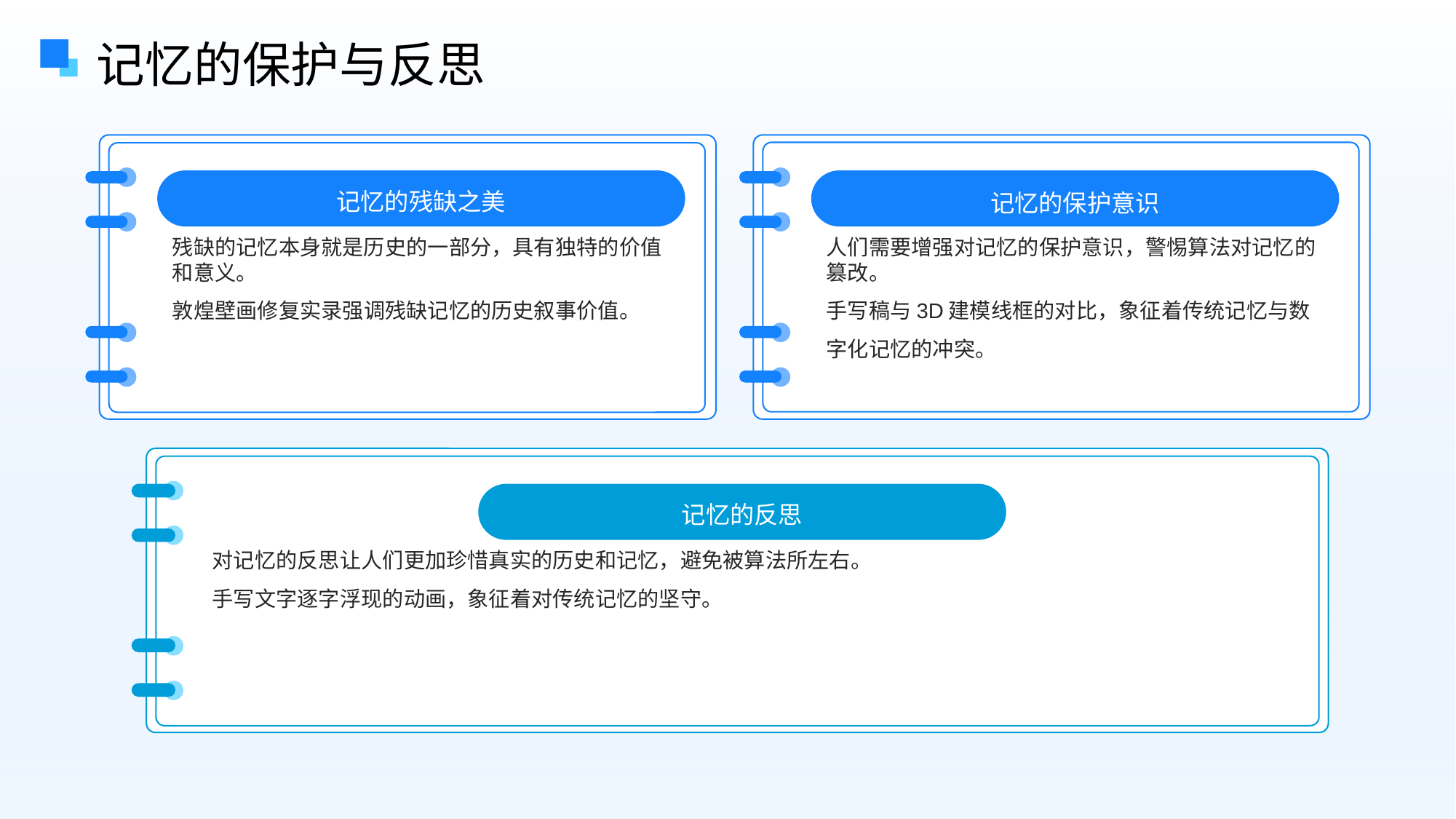

记忆的保护与反思

记忆的残缺之美
记忆的保护意识

残缺的记忆本身就是历史的一部分，具有独特的价值和意义。
敦煌壁画修复实录强调残缺记忆的历史叙事价值。
人们需要增强对记忆的保护意识，警惕算法对记忆的篡改。
手写稿与3D建模线框的对比，象征着传统记忆与数字化记忆的冲突。

记忆的反思

对记忆的反思让人们更加珍惜真实的历史和记忆，避免被算法所左右。
手写文字逐字浮现的动画，象征着对传统记忆的坚守。